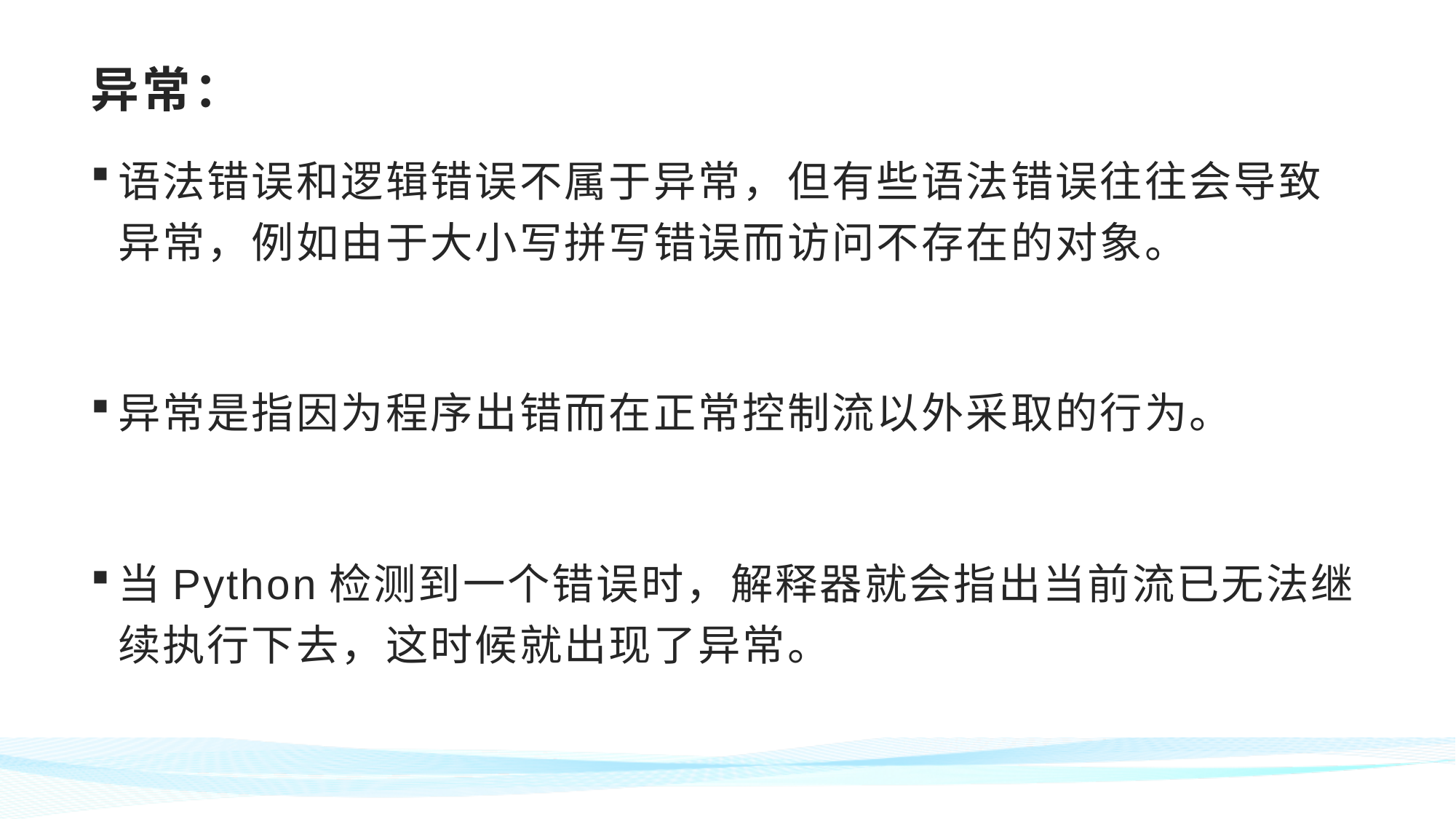

# 异常：
语法错误和逻辑错误不属于异常，但有些语法错误往往会导致异常，例如由于大小写拼写错误而访问不存在的对象。

异常是指因为程序出错而在正常控制流以外采取的行为。

当Python检测到一个错误时，解释器就会指出当前流已无法继续执行下去，这时候就出现了异常。